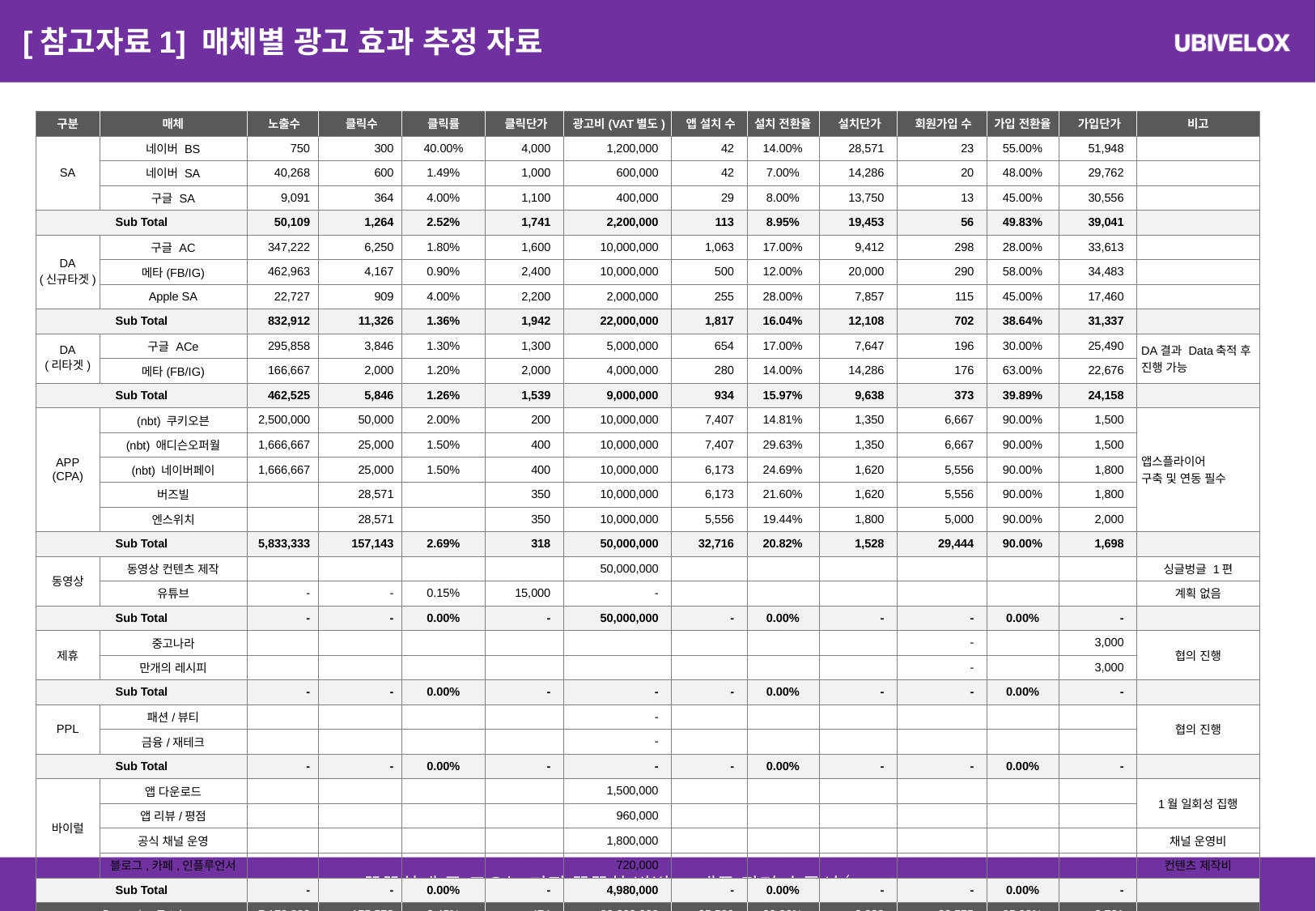

# [참고자료1] 매체별 광고 효과 추정 자료
| 구분 | 매체 | 노출수 | 클릭수 | 클릭률 | 클릭단가 | 광고비(VAT별도) | 앱 설치 수 | 설치 전환율 | 설치단가 | 회원가입 수 | 가입 전환율 | 가입단가 | 비고 |
| --- | --- | --- | --- | --- | --- | --- | --- | --- | --- | --- | --- | --- | --- |
| SA | 네이버 BS | 750 | 300 | 40.00% | 4,000 | 1,200,000 | 42 | 14.00% | 28,571 | 23 | 55.00% | 51,948 |  |
|  | 네이버 SA | 40,268 | 600 | 1.49% | 1,000 | 600,000 | 42 | 7.00% | 14,286 | 20 | 48.00% | 29,762 |  |
|  | 구글 SA | 9,091 | 364 | 4.00% | 1,100 | 400,000 | 29 | 8.00% | 13,750 | 13 | 45.00% | 30,556 |  |
| Sub Total |  | 50,109 | 1,264 | 2.52% | 1,741 | 2,200,000 | 113 | 8.95% | 19,453 | 56 | 49.83% | 39,041 |  |
| DA (신규타겟) | 구글 AC | 347,222 | 6,250 | 1.80% | 1,600 | 10,000,000 | 1,063 | 17.00% | 9,412 | 298 | 28.00% | 33,613 |  |
|  | 메타(FB/IG) | 462,963 | 4,167 | 0.90% | 2,400 | 10,000,000 | 500 | 12.00% | 20,000 | 290 | 58.00% | 34,483 |  |
|  | Apple SA | 22,727 | 909 | 4.00% | 2,200 | 2,000,000 | 255 | 28.00% | 7,857 | 115 | 45.00% | 17,460 |  |
| Sub Total |  | 832,912 | 11,326 | 1.36% | 1,942 | 22,000,000 | 1,817 | 16.04% | 12,108 | 702 | 38.64% | 31,337 |  |
| DA (리타겟) | 구글 ACe | 295,858 | 3,846 | 1.30% | 1,300 | 5,000,000 | 654 | 17.00% | 7,647 | 196 | 30.00% | 25,490 | DA결과 Data축적 후 진행 가능 |
|  | 메타(FB/IG) | 166,667 | 2,000 | 1.20% | 2,000 | 4,000,000 | 280 | 14.00% | 14,286 | 176 | 63.00% | 22,676 |  |
| Sub Total |  | 462,525 | 5,846 | 1.26% | 1,539 | 9,000,000 | 934 | 15.97% | 9,638 | 373 | 39.89% | 24,158 |  |
| APP (CPA) | (nbt) 쿠키오븐 | 2,500,000 | 50,000 | 2.00% | 200 | 10,000,000 | 7,407 | 14.81% | 1,350 | 6,667 | 90.00% | 1,500 | 앱스플라이어 구축 및 연동 필수 |
|  | (nbt) 애디슨오퍼월 | 1,666,667 | 25,000 | 1.50% | 400 | 10,000,000 | 7,407 | 29.63% | 1,350 | 6,667 | 90.00% | 1,500 |  |
|  | (nbt) 네이버페이 | 1,666,667 | 25,000 | 1.50% | 400 | 10,000,000 | 6,173 | 24.69% | 1,620 | 5,556 | 90.00% | 1,800 |  |
|  | 버즈빌 |  | 28,571 |  | 350 | 10,000,000 | 6,173 | 21.60% | 1,620 | 5,556 | 90.00% | 1,800 |  |
|  | 엔스위치 |  | 28,571 |  | 350 | 10,000,000 | 5,556 | 19.44% | 1,800 | 5,000 | 90.00% | 2,000 |  |
| Sub Total |  | 5,833,333 | 157,143 | 2.69% | 318 | 50,000,000 | 32,716 | 20.82% | 1,528 | 29,444 | 90.00% | 1,698 |  |
| 동영상 | 동영상 컨텐츠 제작 |  |  |  |  | 50,000,000 |  |  |  |  |  |  | 싱글벙글 1편 |
|  | 유튜브 | - | - | 0.15% | 15,000 | - |  |  |  |  |  |  | 계획 없음 |
| Sub Total |  | - | - | 0.00% | - | 50,000,000 | - | 0.00% | - | - | 0.00% | - |  |
| 제휴 | 중고나라 |  |  |  |  |  |  |  |  | - |  | 3,000 | 협의 진행 |
|  | 만개의 레시피 |  |  |  |  |  |  |  |  | - |  | 3,000 |  |
| Sub Total |  | - | - | 0.00% | - | - | - | 0.00% | - | - | 0.00% | - |  |
| PPL | 패션/뷰티 |  |  |  |  | - |  |  |  |  |  |  | 협의 진행 |
|  | 금융/재테크 |  |  |  |  | - |  |  |  |  |  |  |  |
| Sub Total |  | - | - | 0.00% | - | - | - | 0.00% | - | - | 0.00% | - |  |
| 바이럴 | 앱 다운로드 |  |  |  |  | 1,500,000 |  |  |  |  |  |  | 1월 일회성 집행 |
|  | 앱 리뷰/평점 |  |  |  |  | 960,000 |  |  |  |  |  |  |  |
|  | 공식 채널 운영 |  |  |  |  | 1,800,000 |  |  |  |  |  |  | 채널 운영비 |
|  | 블로그,카페,인플루언서 |  |  |  |  | 720,000 |  |  |  |  |  |  | 컨텐츠 제작비 |
| Sub Total |  | - | - | 0.00% | - | 4,980,000 | - | 0.00% | - | - | 0.00% | - |  |
| Campaign Total |  | 7,178,880 | 175,578 | 2.45% | 474 | 83,200,000 | 35,580 | 20.26% | 2,338 | 30,575 | 85.93% | 2,721 |  |
6